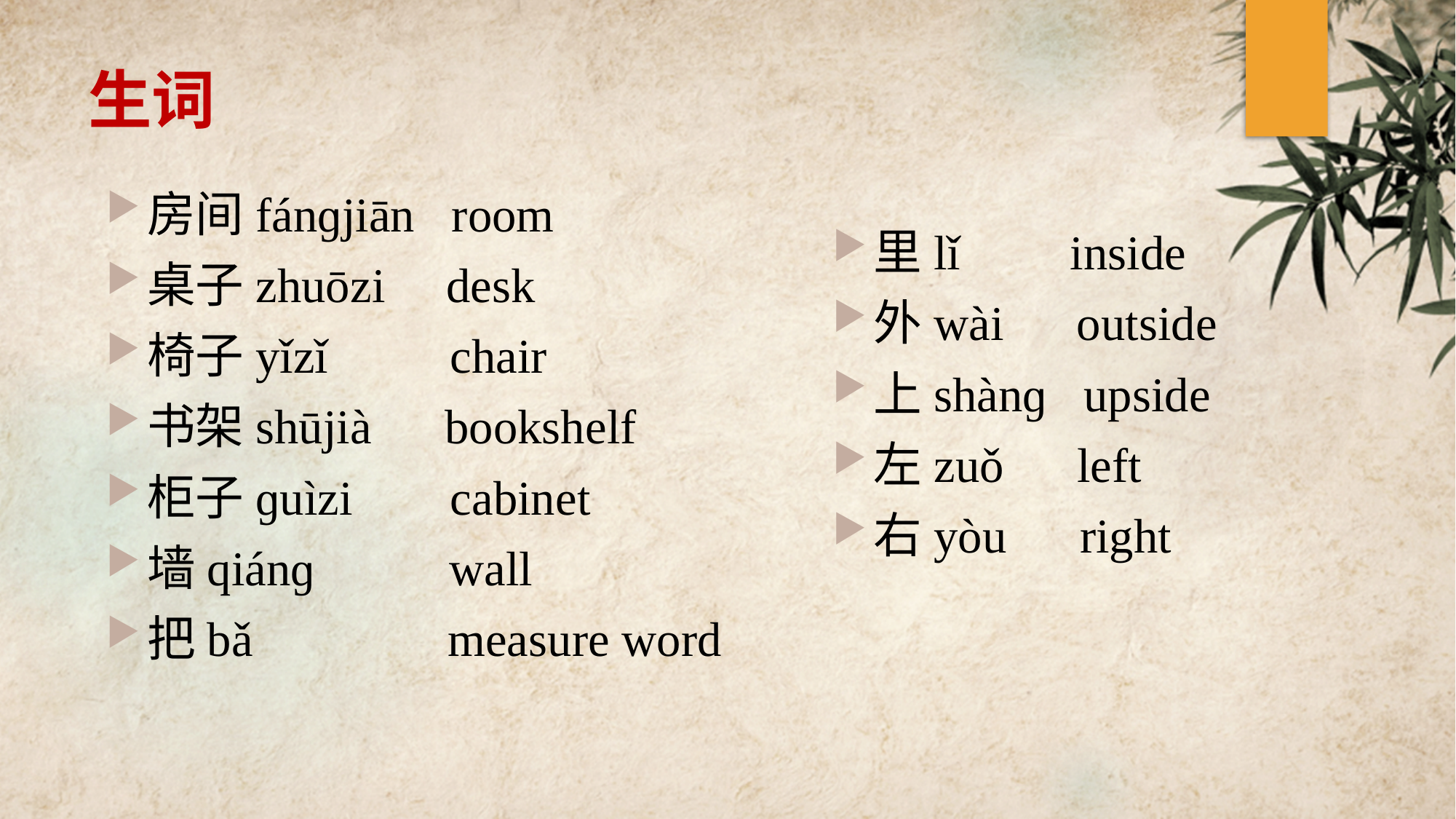

# 生词
房间fánɡjiān   room
桌子zhuōzi     desk
椅子yǐzǐ          chair
书架shūjià      bookshelf
柜子ɡuìzi        cabinet
墙qiánɡ           wall
把bǎ                measure word
里lǐ         inside
外wài      outside
上shànɡ   upside
左zuǒ      left
右yòu      right